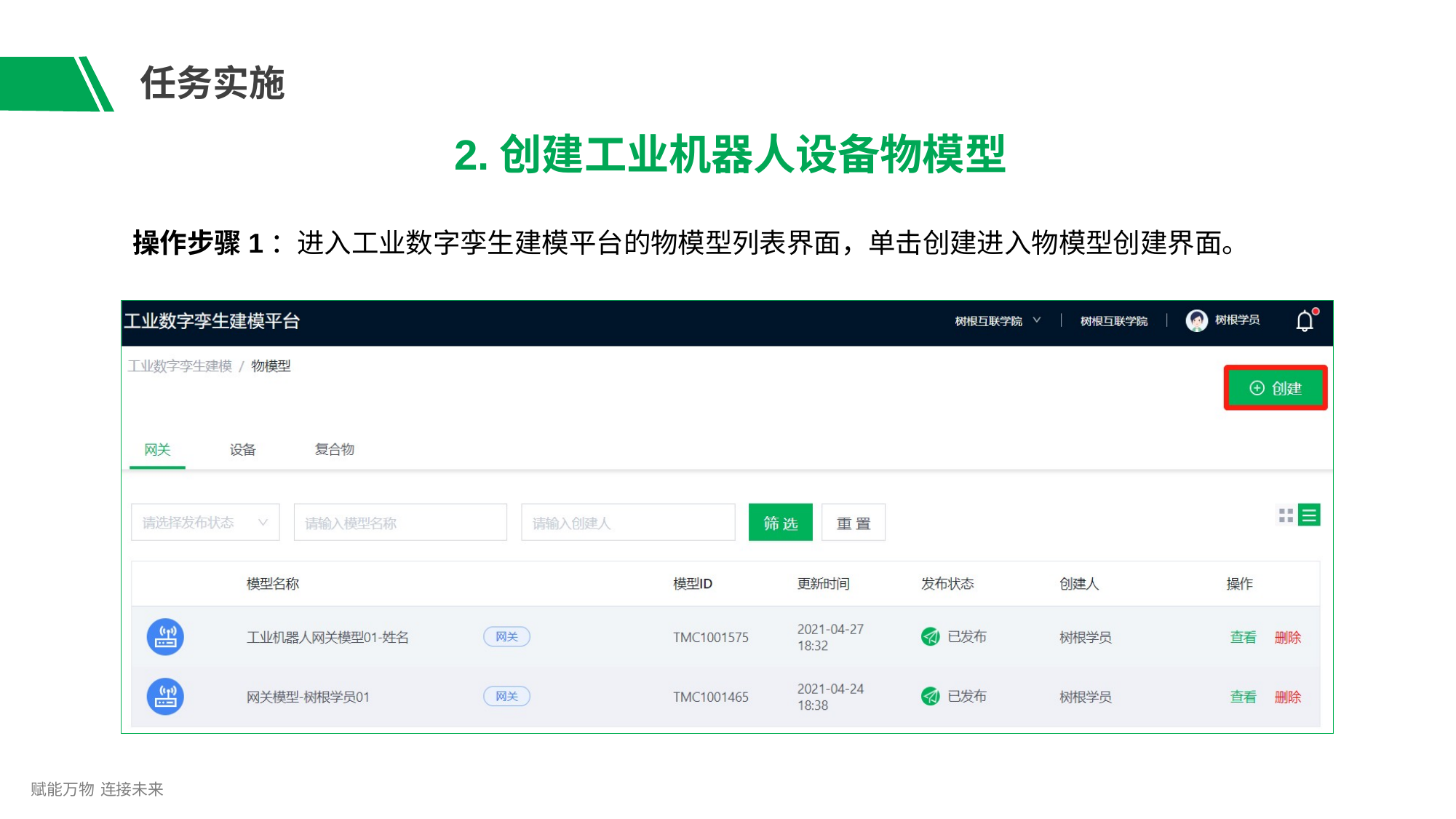

# 任务实施
2.创建工业机器人设备物模型
操作步骤1：进入工业数字孪生建模平台的物模型列表界面，单击创建进入物模型创建界面。

赋能万物 连接未来